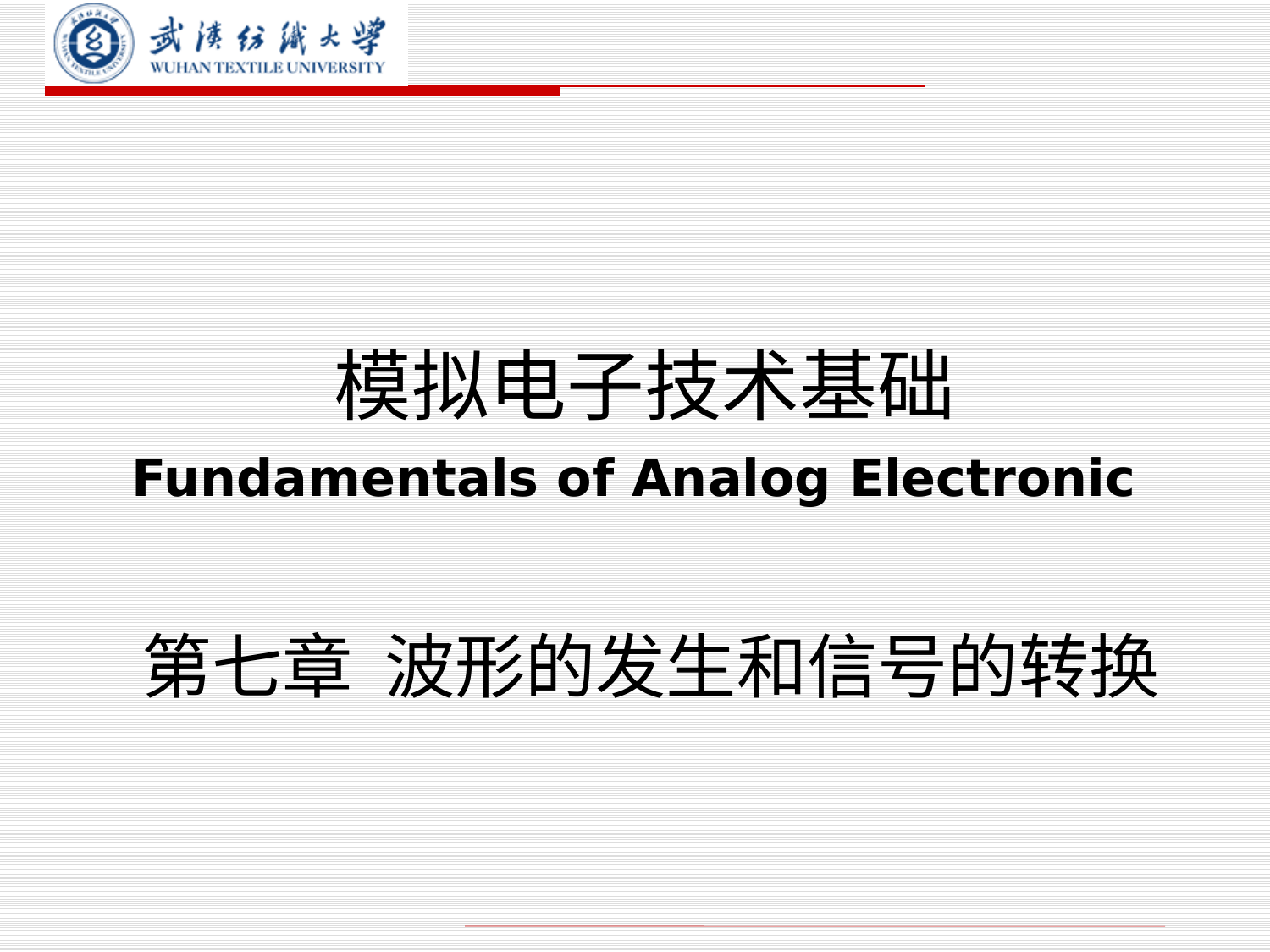

# 模拟电子技术基础 Fundamentals of Analog Electronic
第七章  波形的发生和信号的转换